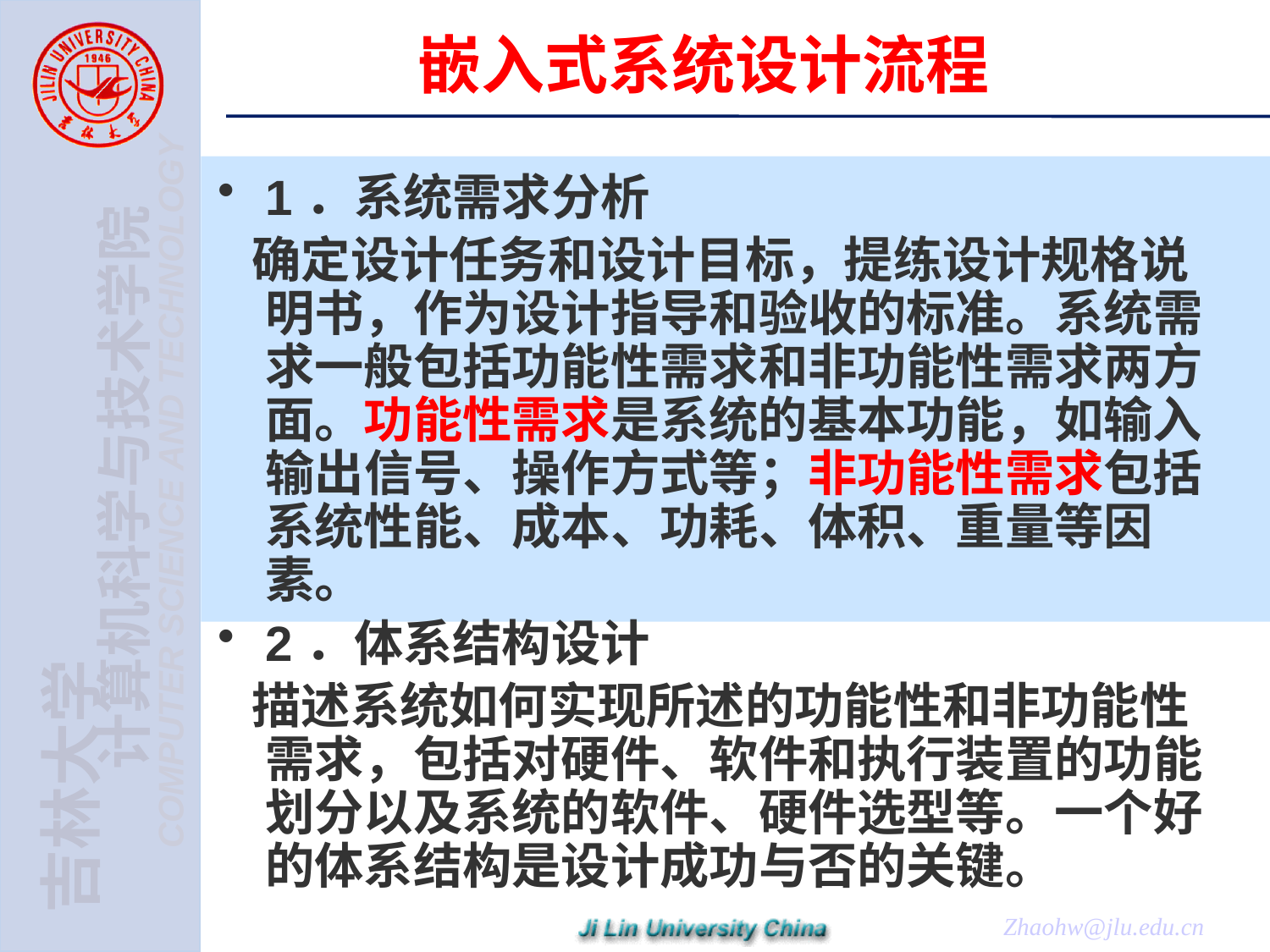

# 嵌入式系统设计流程

1．系统需求分析
  确定设计任务和设计目标，提练设计规格说明书，作为设计指导和验收的标准。系统需求一般包括功能性需求和非功能性需求两方面。功能性需求是系统的基本功能，如输入输出信号、操作方式等；非功能性需求包括系统性能、成本、功耗、体积、重量等因素。
2．体系结构设计
  描述系统如何实现所述的功能性和非功能性需求，包括对硬件、软件和执行装置的功能划分以及系统的软件、硬件选型等。一个好的体系结构是设计成功与否的关键。